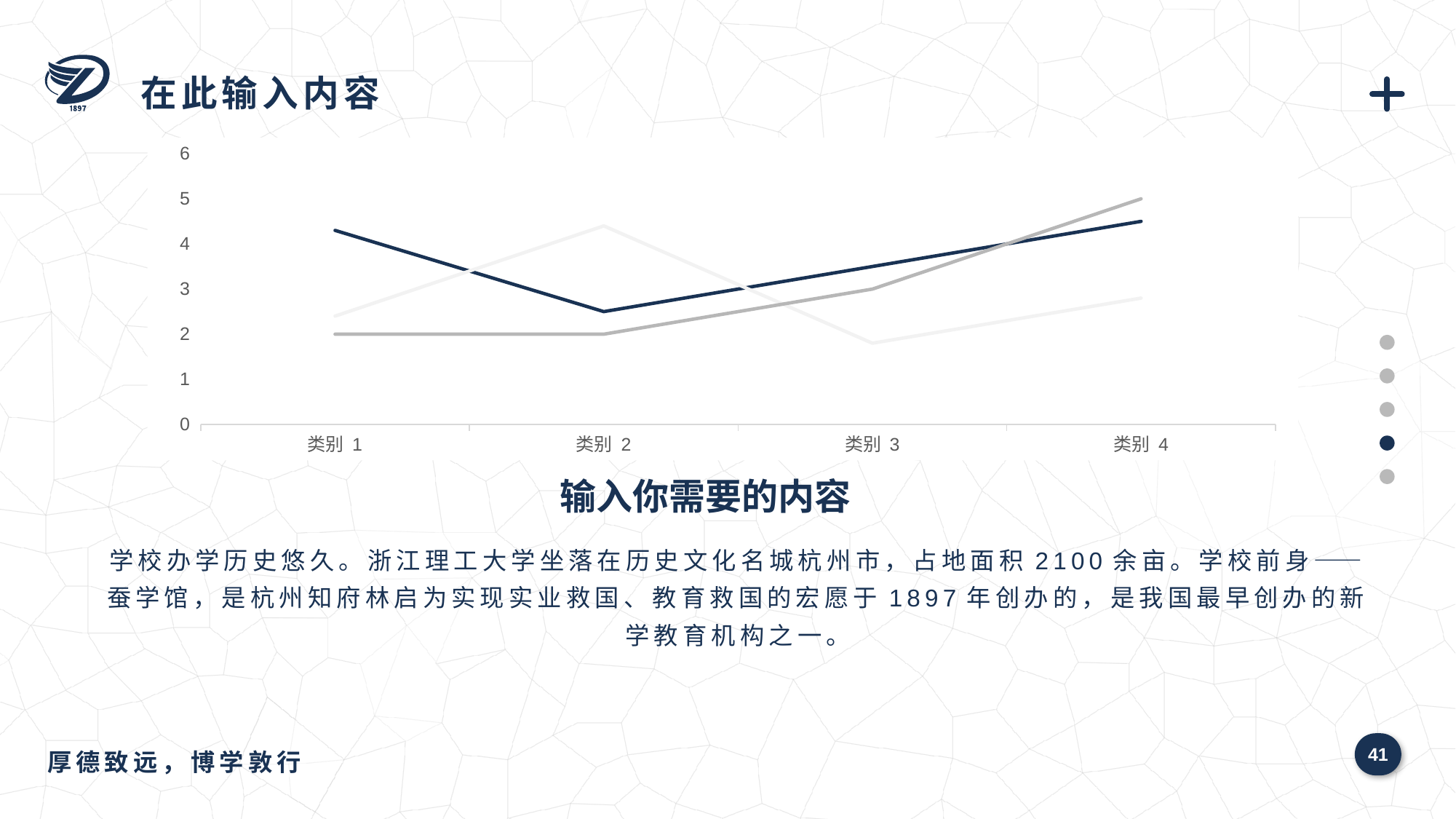

在此输入内容

### Chart

| Category | 系列 1 | 系列 2 | 系列 3 |
|---|---|---|---|
| 类别 1 | 4.3 | 2.4 | 2.0 |
| 类别 2 | 2.5 | 4.4 | 2.0 |
| 类别 3 | 3.5 | 1.8 | 3.0 |
| 类别 4 | 4.5 | 2.8 | 5.0 |
输入你需要的内容
学校办学历史悠久。浙江理工大学坐落在历史文化名城杭州市，占地面积2100余亩。学校前身——蚕学馆，是杭州知府林启为实现实业救国、教育救国的宏愿于1897年创办的，是我国最早创办的新学教育机构之一。
41